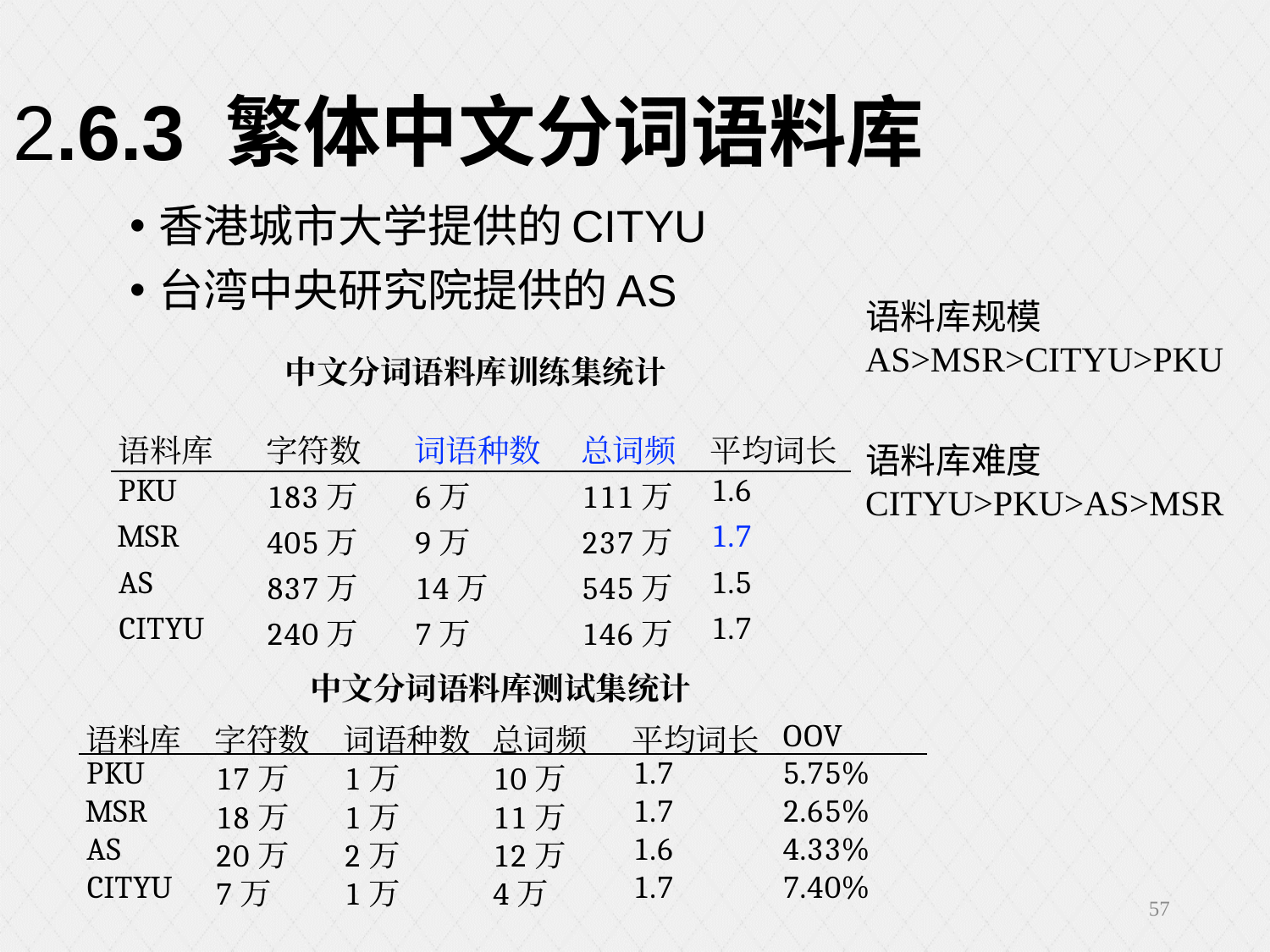

2.6.3 繁体中文分词语料库
香港城市大学提供的CITYU
台湾中央研究院提供的AS
语料库规模
AS>MSR>CITYU>PKU

语料库难度
CITYU>PKU>AS>MSR
中文分词语料库训练集统计
| 语料库 | 字符数 | 词语种数 | 总词频 | 平均词长 |
| --- | --- | --- | --- | --- |
| PKU | 183万 | 6万 | 111万 | 1.6 |
| MSR | 405万 | 9万 | 237万 | 1.7 |
| AS | 837万 | 14万 | 545万 | 1.5 |
| CITYU | 240万 | 7万 | 146万 | 1.7 |

中文分词语料库测试集统计
| 语料库 | 字符数 | 词语种数 | 总词频 | 平均词长 | OOV |
| --- | --- | --- | --- | --- | --- |
| PKU | 17万 | 1万 | 10万 | 1.7 | 5.75% |
| MSR | 18万 | 1万 | 11万 | 1.7 | 2.65% |
| AS | 20万 | 2万 | 12万 | 1.6 | 4.33% |
| CITYU | 7万 | 1万 | 4万 | 1.7 | 7.40% |
57